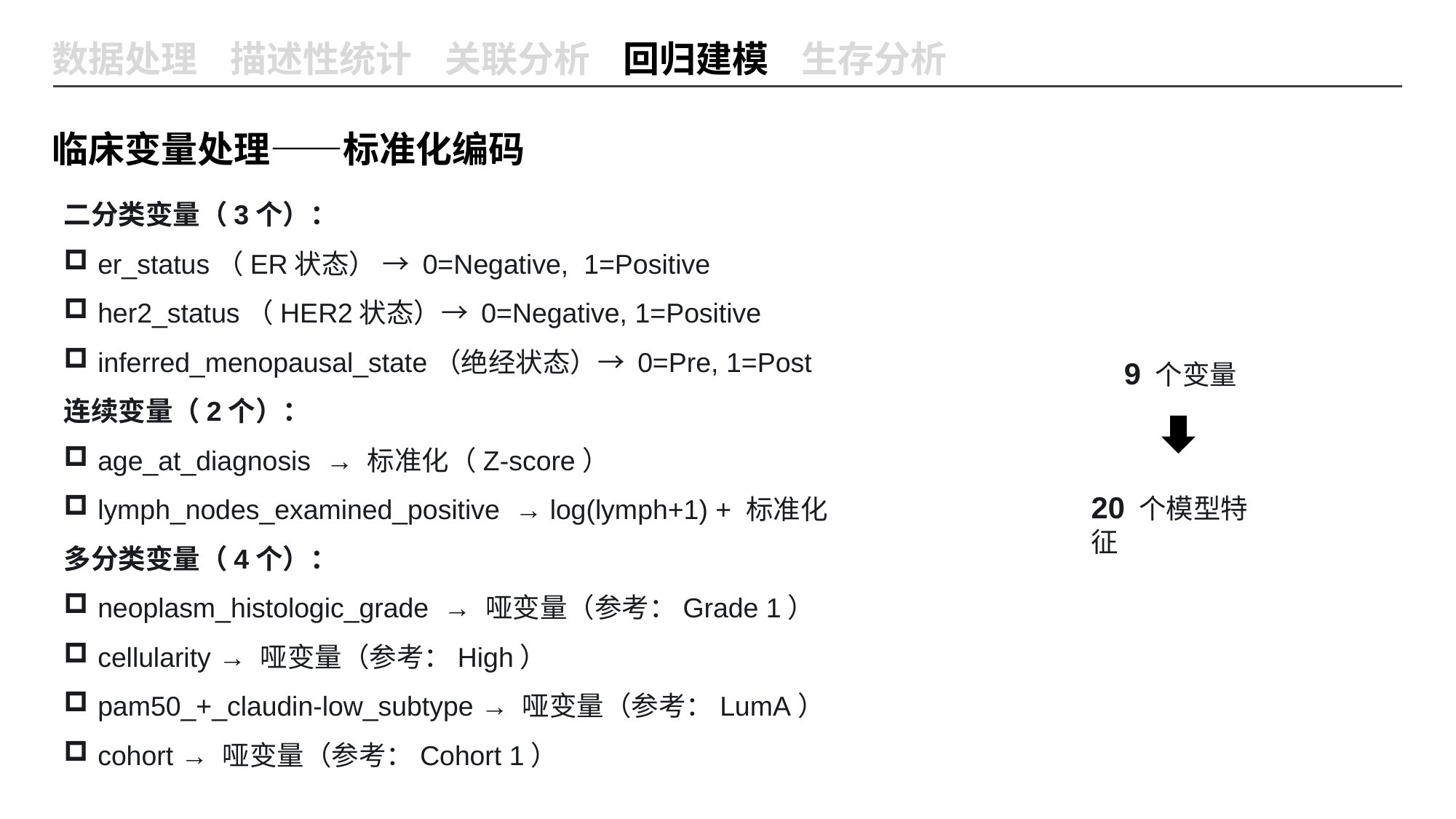

数据处理    描述性统计    关联分析    回归建模    生存分析
临床变量处理——标准化编码
二分类变量（3个）：
er_status（ER状态） → 0=Negative,  1=Positive
her2_status（HER2状态）→ 0=Negative, 1=Positive
inferred_menopausal_state（绝经状态）→ 0=Pre, 1=Post
连续变量（2个）：
age_at_diagnosis  → 标准化（Z-score）
lymph_nodes_examined_positive  → log(lymph+1) + 标准化
多分类变量（4个）：
neoplasm_histologic_grade  → 哑变量（参考：Grade 1）
cellularity → 哑变量（参考：High）
pam50_+_claudin-low_subtype → 哑变量（参考：LumA）
cohort → 哑变量（参考：Cohort 1）
9 个变量

20 个模型特征